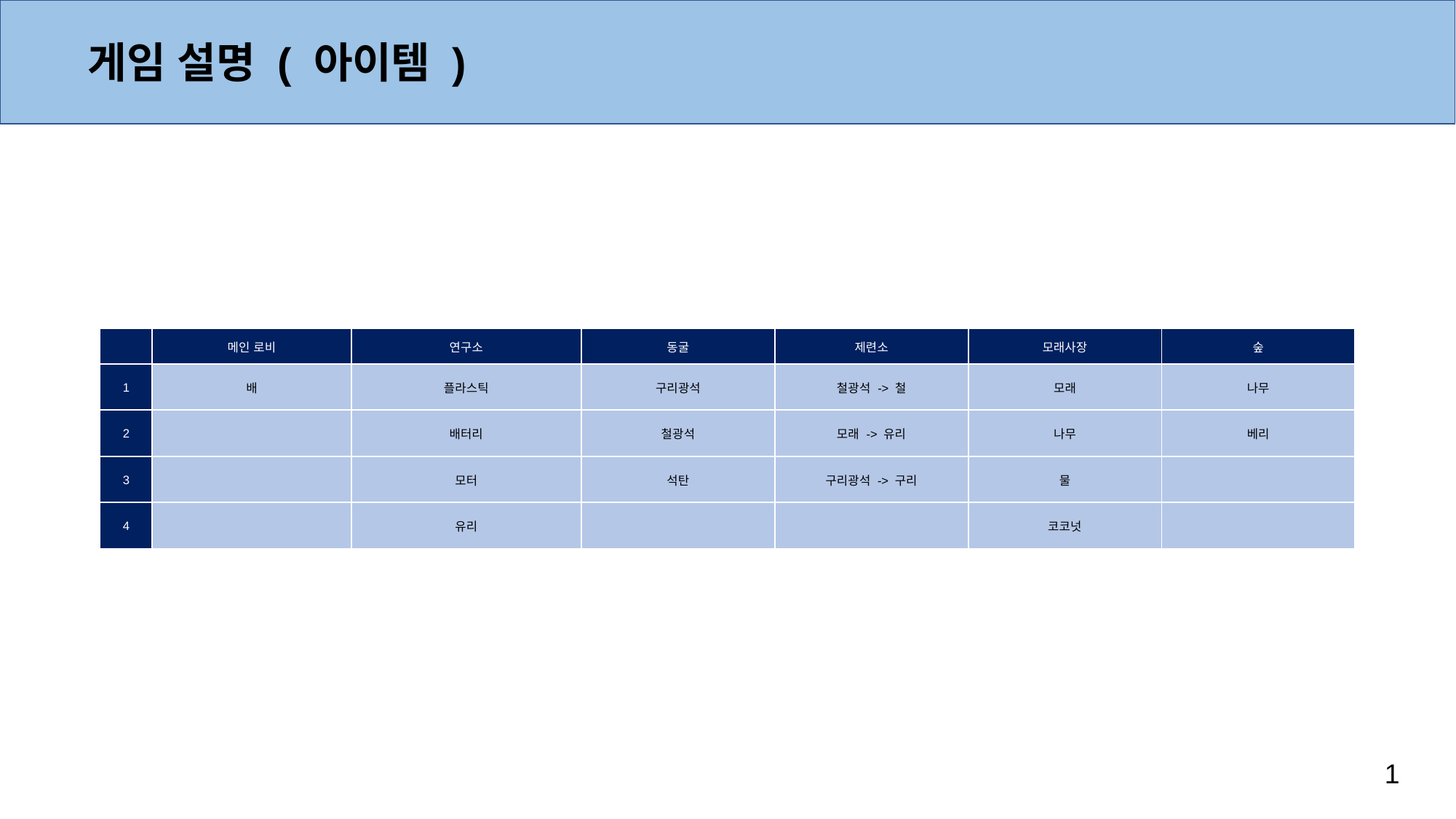

게임 설명 ( 아이템 )
|  | 메인 로비 | 연구소 | 동굴 | 제련소 | 모래사장 | 숲 |
| --- | --- | --- | --- | --- | --- | --- |
| 1 | 배 | 플라스틱 | 구리광석 | 철광석 -> 철 | 모래 | 나무 |
| 2 |  | 배터리 | 철광석 | 모래 -> 유리 | 나무 | 베리 |
| 3 |  | 모터 | 석탄 | 구리광석 -> 구리 | 물 |  |
| 4 |  | 유리 |  |  | 코코넛 |  |
1